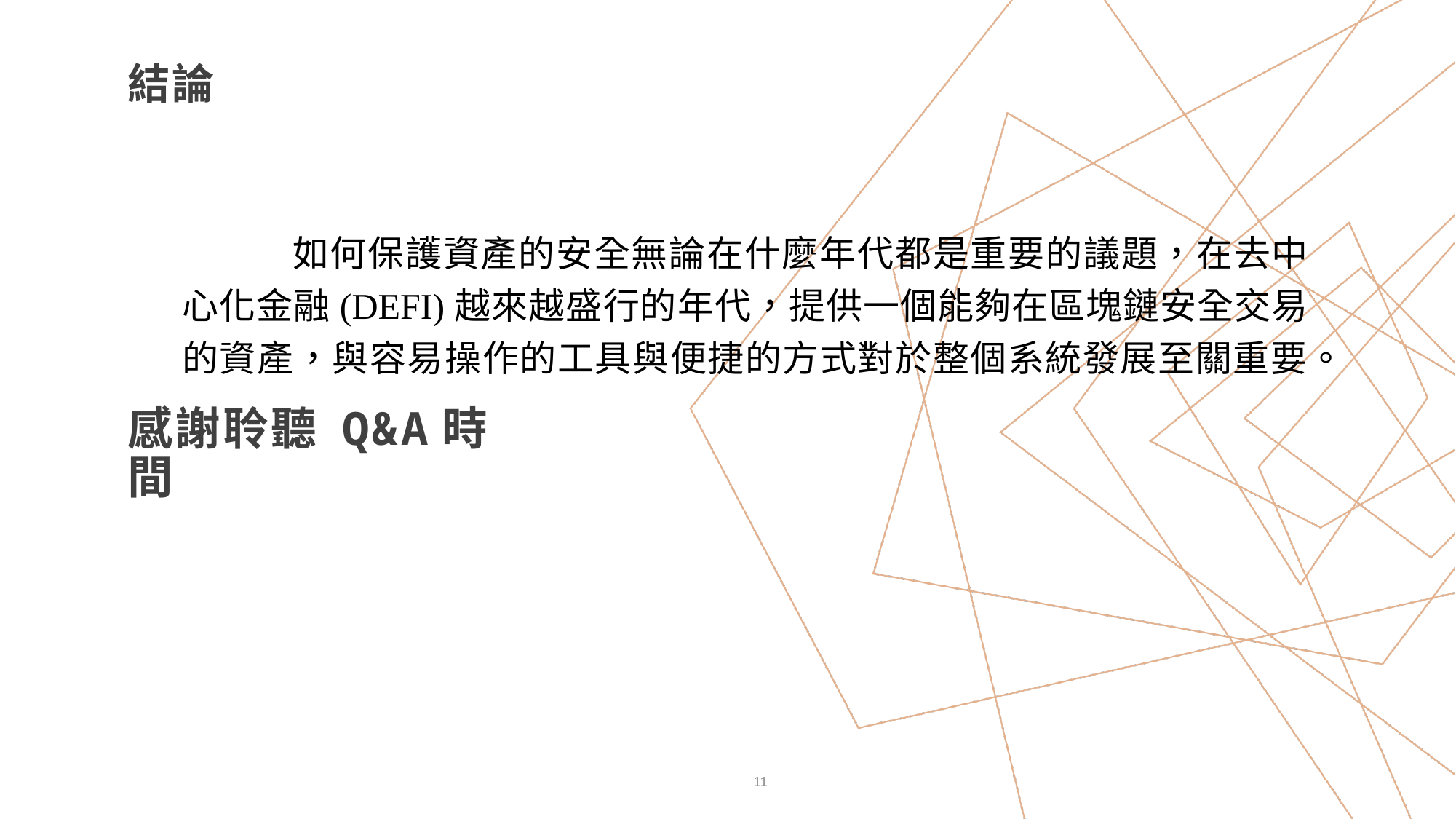

# 結論
	如何保護資產的安全無論在什麼年代都是重要的議題，在去中心化金融(DEFI)越來越盛行的年代，提供一個能夠在區塊鏈安全交易的資產，與容易操作的工具與便捷的方式對於整個系統發展至關重要。

感謝聆聽 Q&A時間
11